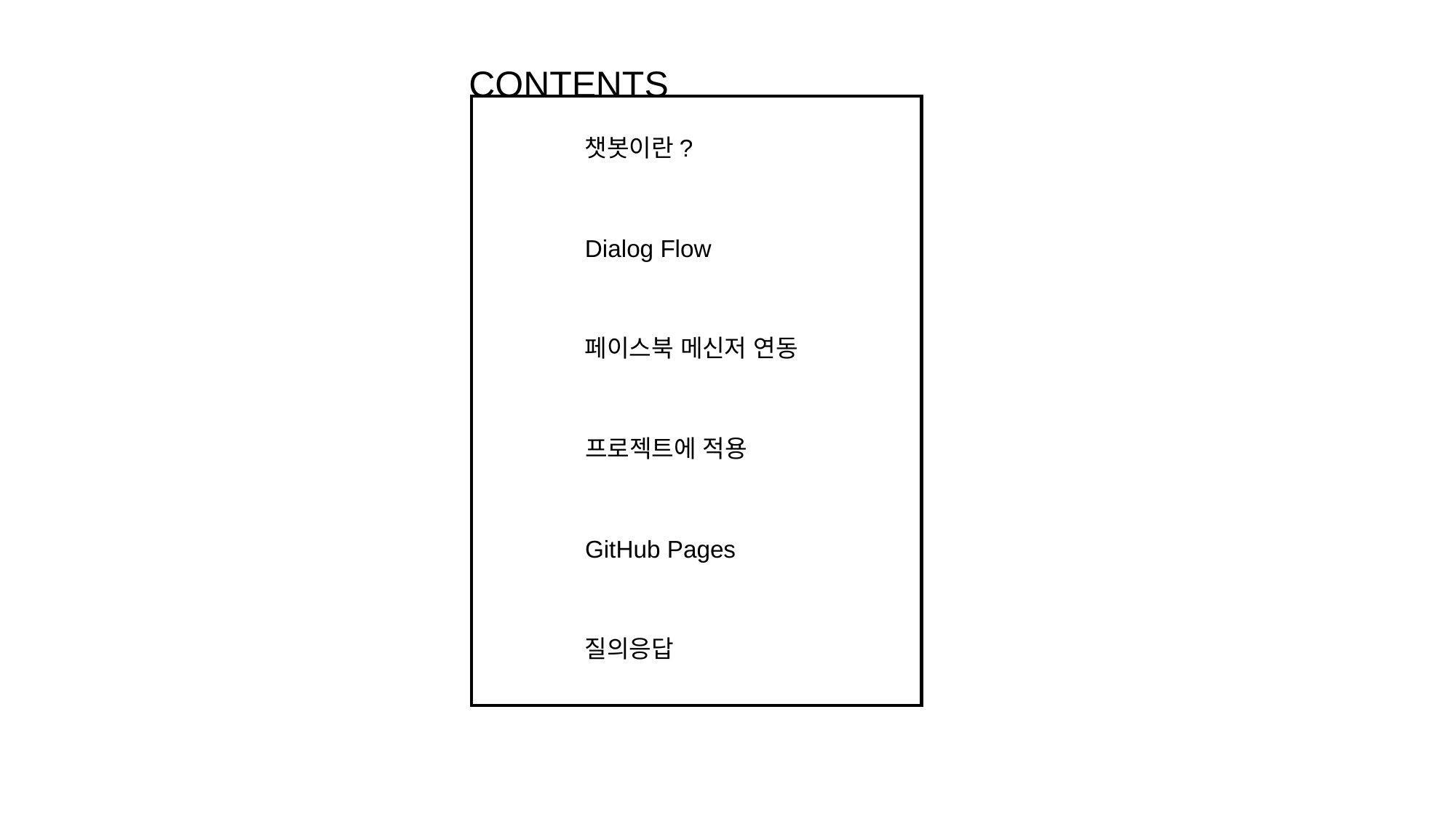

CONTENTS

챗봇이란?
Dialog Flow
페이스북 메신저 연동
프로젝트에 적용
GitHub Pages
질의응답